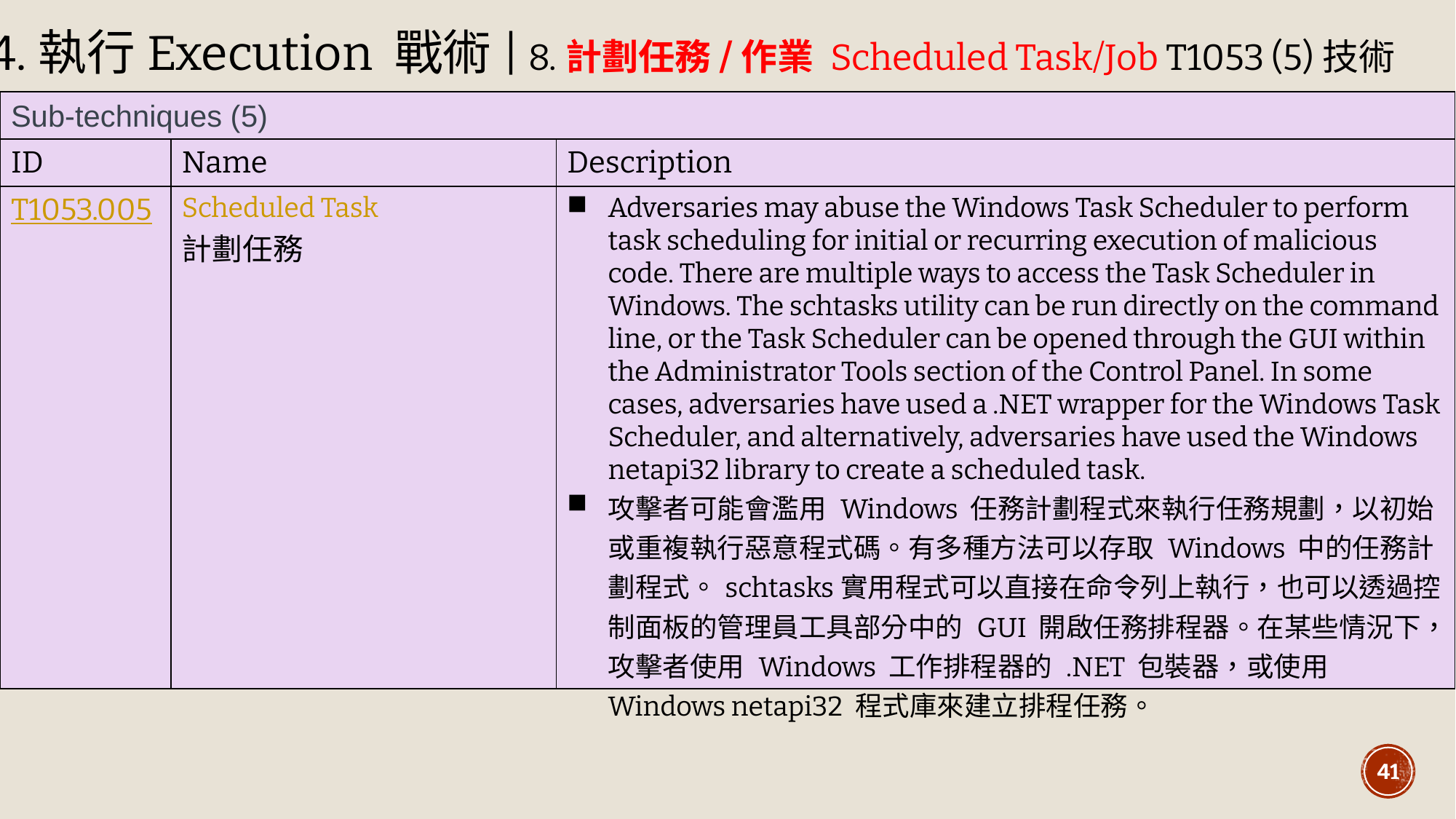

4.執行Execution 戰術| 8.計劃任務/作業 Scheduled Task/Job T1053 (5)技術
| Sub-techniques (5) |  |  |
| --- | --- | --- |
| ID | Name | Description |
| T1053.005 | Scheduled Task 計劃任務 | Adversaries may abuse the Windows Task Scheduler to perform task scheduling for initial or recurring execution of malicious code. There are multiple ways to access the Task Scheduler in Windows. The schtasks utility can be run directly on the command line, or the Task Scheduler can be opened through the GUI within the Administrator Tools section of the Control Panel. In some cases, adversaries have used a .NET wrapper for the Windows Task Scheduler, and alternatively, adversaries have used the Windows netapi32 library to create a scheduled task. 攻擊者可能會濫用 Windows 任務計劃程式來執行任務規劃，以初始或重複執行惡意程式碼。有多種方法可以存取 Windows 中的任務計劃程式。schtasks實用程式可以直接在命令列上執行，也可以透過控制面板的管理員工具部分中的 GUI 開啟任務排程器。在某些情況下，攻擊者使用 Windows 工作排程器的 .NET 包裝器，或使用 Windows netapi32 程式庫來建立排程任務。 |

41